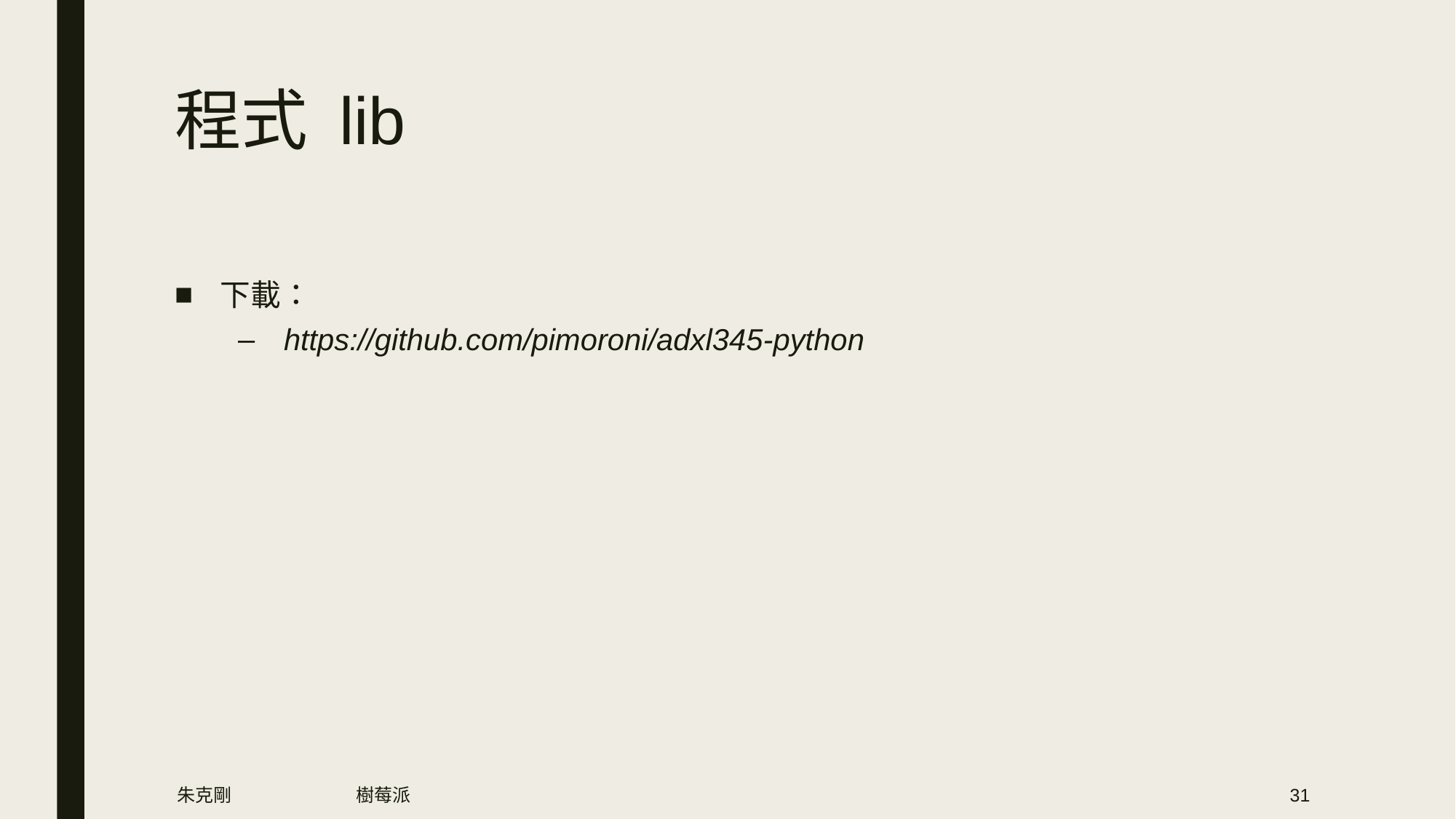

# 程式 lib
下載：
https://github.com/pimoroni/adxl345-python
朱克剛
樹莓派
31